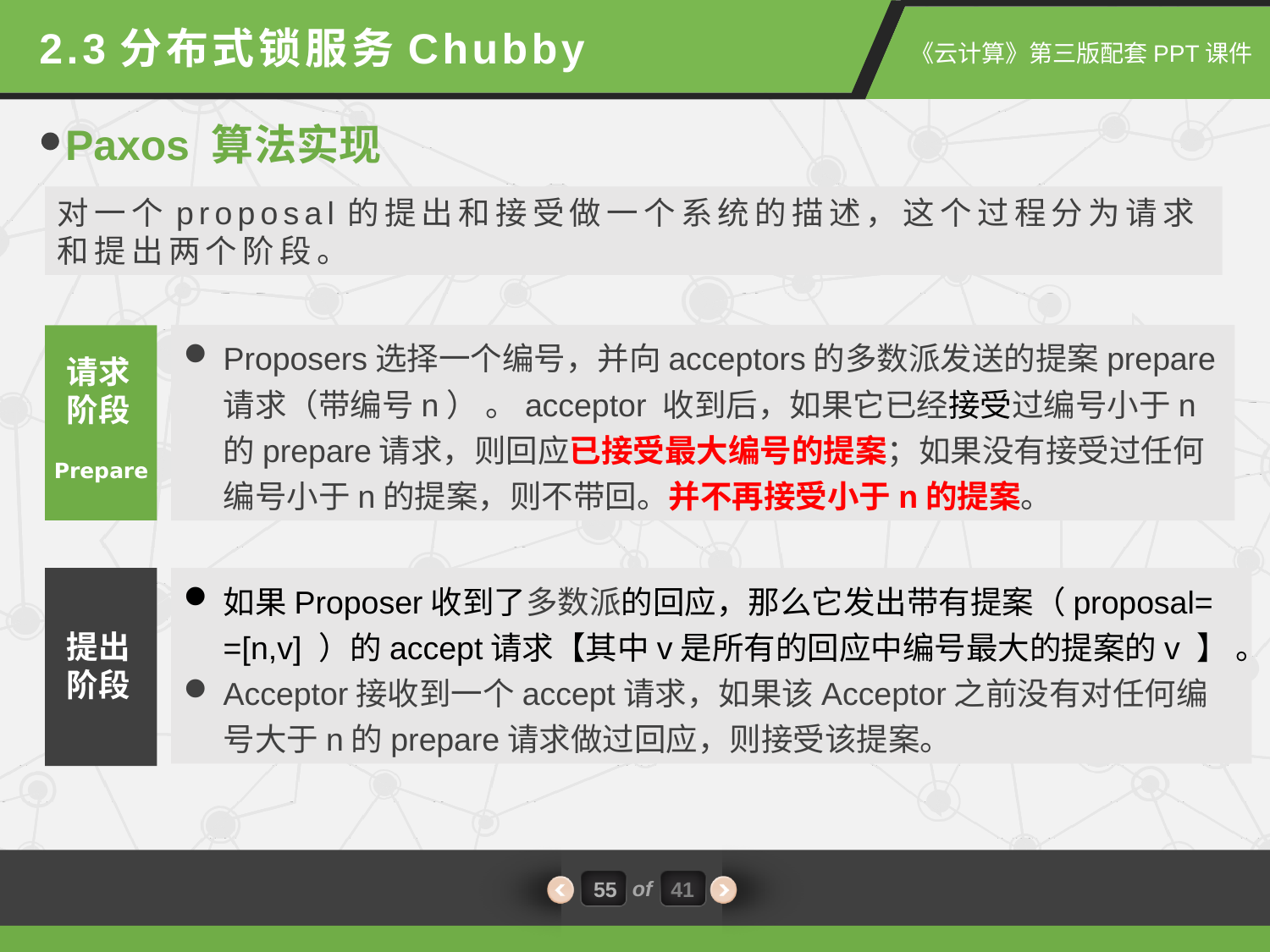

2.3分布式锁服务Chubby
Paxos 算法实现

对一个proposal的提出和接受做一个系统的描述，这个过程分为请求和提出两个阶段。
Proposers选择一个编号，并向acceptors的多数派发送的提案prepare请求（带编号n） 。acceptor 收到后，如果它已经接受过编号小于n的prepare请求，则回应已接受最大编号的提案；如果没有接受过任何编号小于n的提案，则不带回。并不再接受小于n的提案。

请求
阶段
Prepare

如果Proposer收到了多数派的回应，那么它发出带有提案（proposal= =[n,v] ）的accept请求【其中v是所有的回应中编号最大的提案的v 】 。
Acceptor接收到一个accept请求，如果该Acceptor之前没有对任何编号大于n的prepare请求做过回应，则接受该提案。
提出
阶段
55